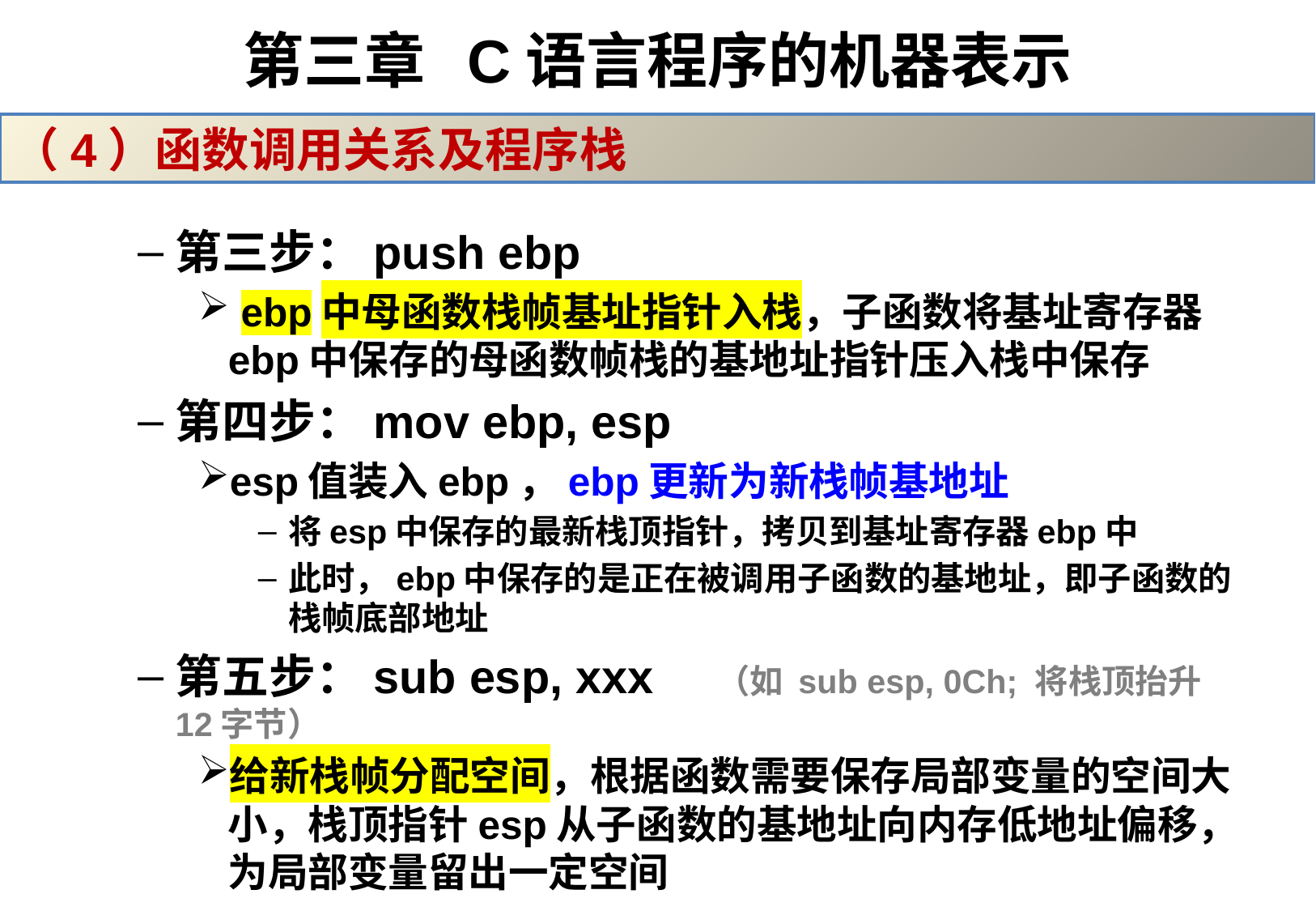

# 第三章  C语言程序的机器表示
（4）函数调用关系及程序栈
第三步：push ebp
 ebp中母函数栈帧基址指针入栈，子函数将基址寄存器ebp中保存的母函数帧栈的基地址指针压入栈中保存
第四步：mov ebp, esp
esp值装入ebp，ebp更新为新栈帧基地址
将esp中保存的最新栈顶指针，拷贝到基址寄存器ebp中
此时，ebp中保存的是正在被调用子函数的基地址，即子函数的栈帧底部地址
第五步：sub esp, xxx    （如 sub esp, 0Ch; 将栈顶抬升12字节）
给新栈帧分配空间，根据函数需要保存局部变量的空间大小，栈顶指针esp从子函数的基地址向内存低地址偏移，为局部变量留出一定空间